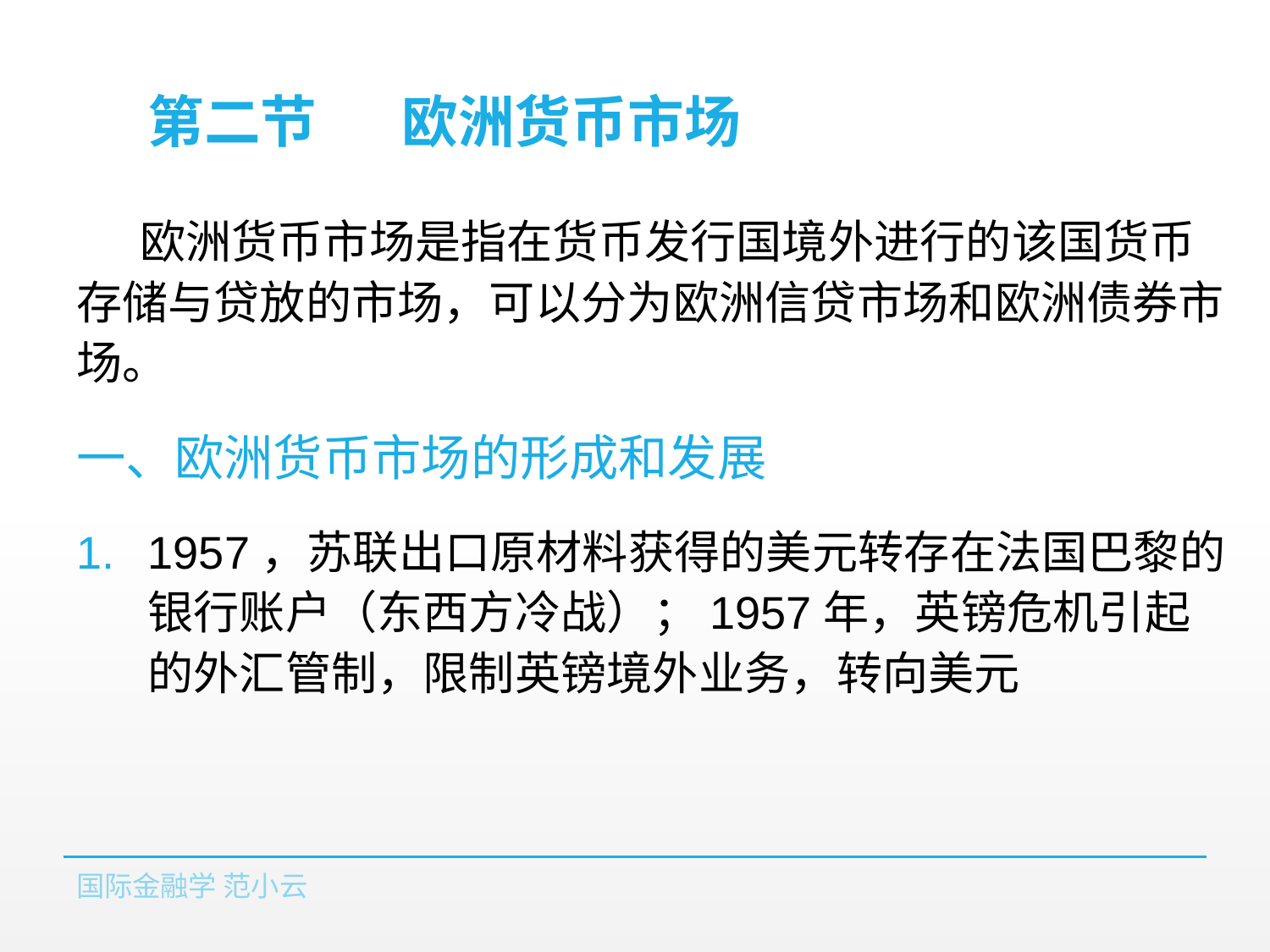

# 第二节	欧洲货币市场
欧洲货币市场是指在货币发行国境外进行的该国货币存储与贷放的市场，可以分为欧洲信贷市场和欧洲债券市场。
一、欧洲货币市场的形成和发展
1957，苏联出口原材料获得的美元转存在法国巴黎的银行账户（东西方冷战）；1957年，英镑危机引起的外汇管制，限制英镑境外业务，转向美元
国际金融学 范小云